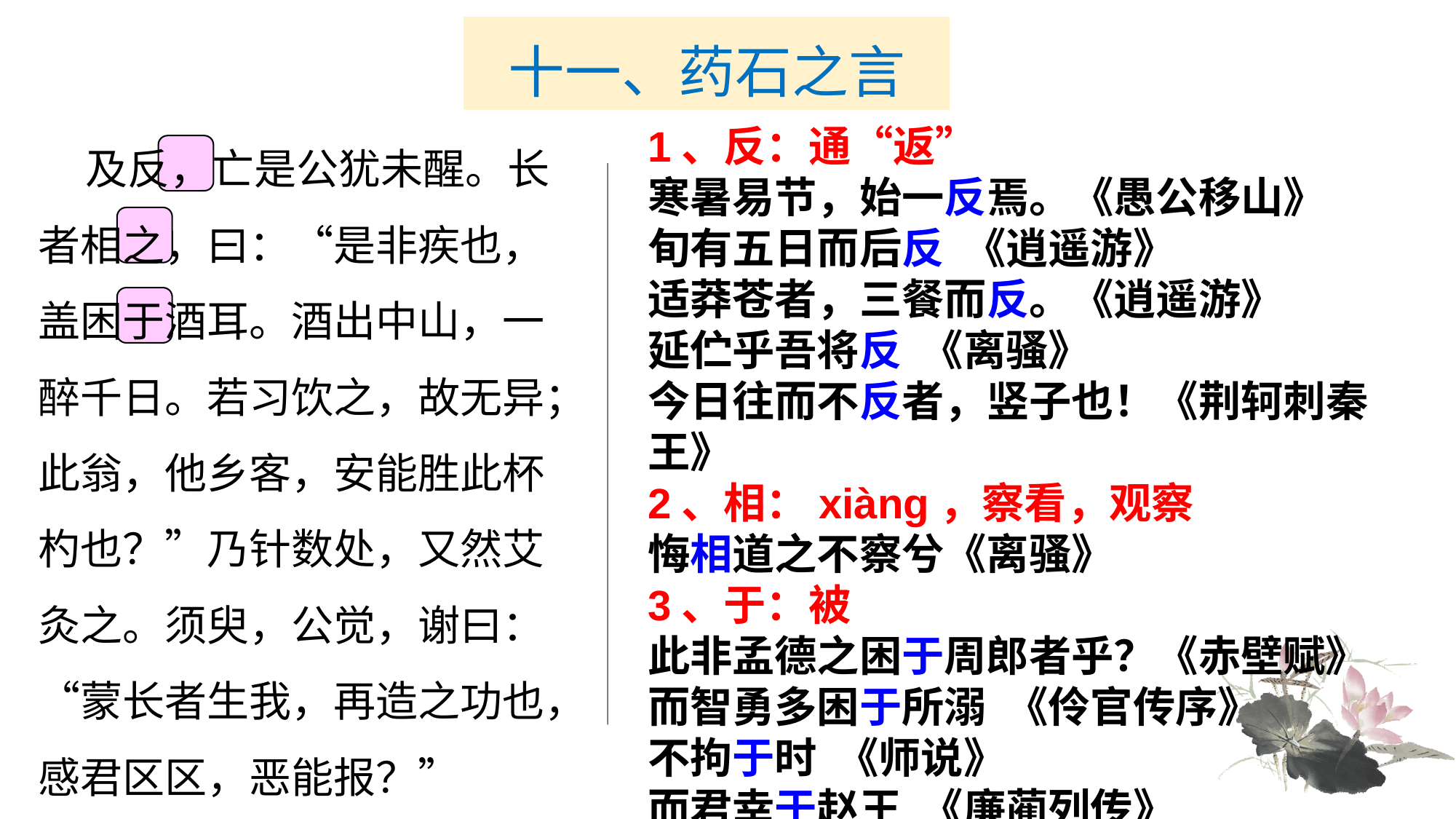

# 十一、药石之言
    及反，亡是公犹未醒。长者相之，曰：“是非疾也，盖困于酒耳。酒出中山，一醉千日。若习饮之，故无异；此翁，他乡客，安能胜此杯杓也？”乃针数处，又然艾灸之。须臾，公觉，谢曰：“蒙长者生我，再造之功也，感君区区，恶能报？”
1、反：通“返”
寒暑易节，始一反焉。《愚公移山》
旬有五日而后反  《逍遥游》
适莽苍者，三餐而反。《逍遥游》
延伫乎吾将反  《离骚》
今日往而不反者，竖子也！《荆轲刺秦王》
2、相：xiàng，察看，观察
悔相道之不察兮《离骚》
3、于：被
此非孟德之困于周郎者乎？《赤壁赋》
而智勇多困于所溺  《伶官传序》
不拘于时  《师说》
而君幸于赵王  《廉蔺列传》